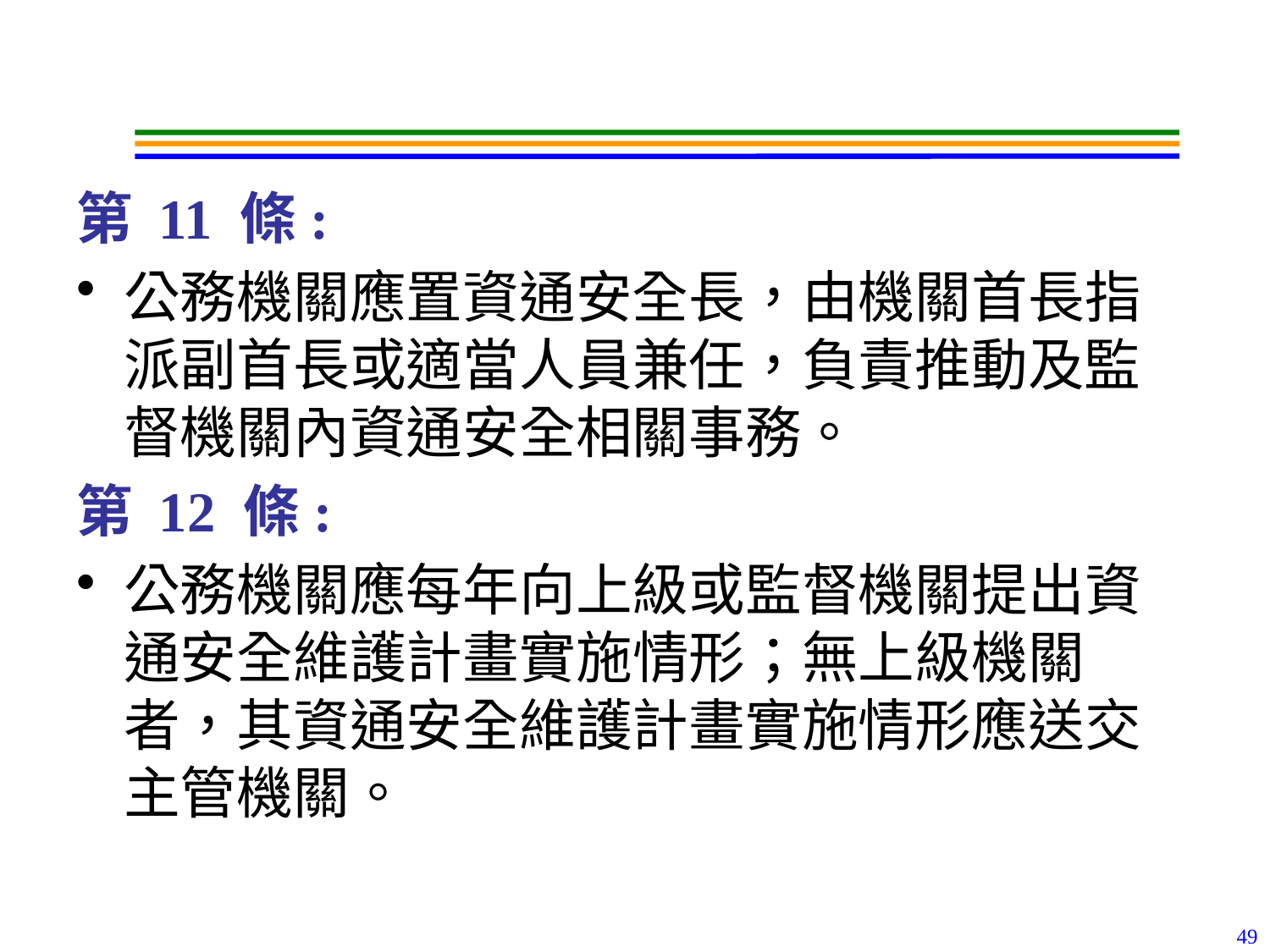

#
第 11 條:
公務機關應置資通安全長，由機關首長指派副首長或適當人員兼任，負責推動及監督機關內資通安全相關事務。
第 12 條:
公務機關應每年向上級或監督機關提出資通安全維護計畫實施情形；無上級機關者，其資通安全維護計畫實施情形應送交主管機關。

49